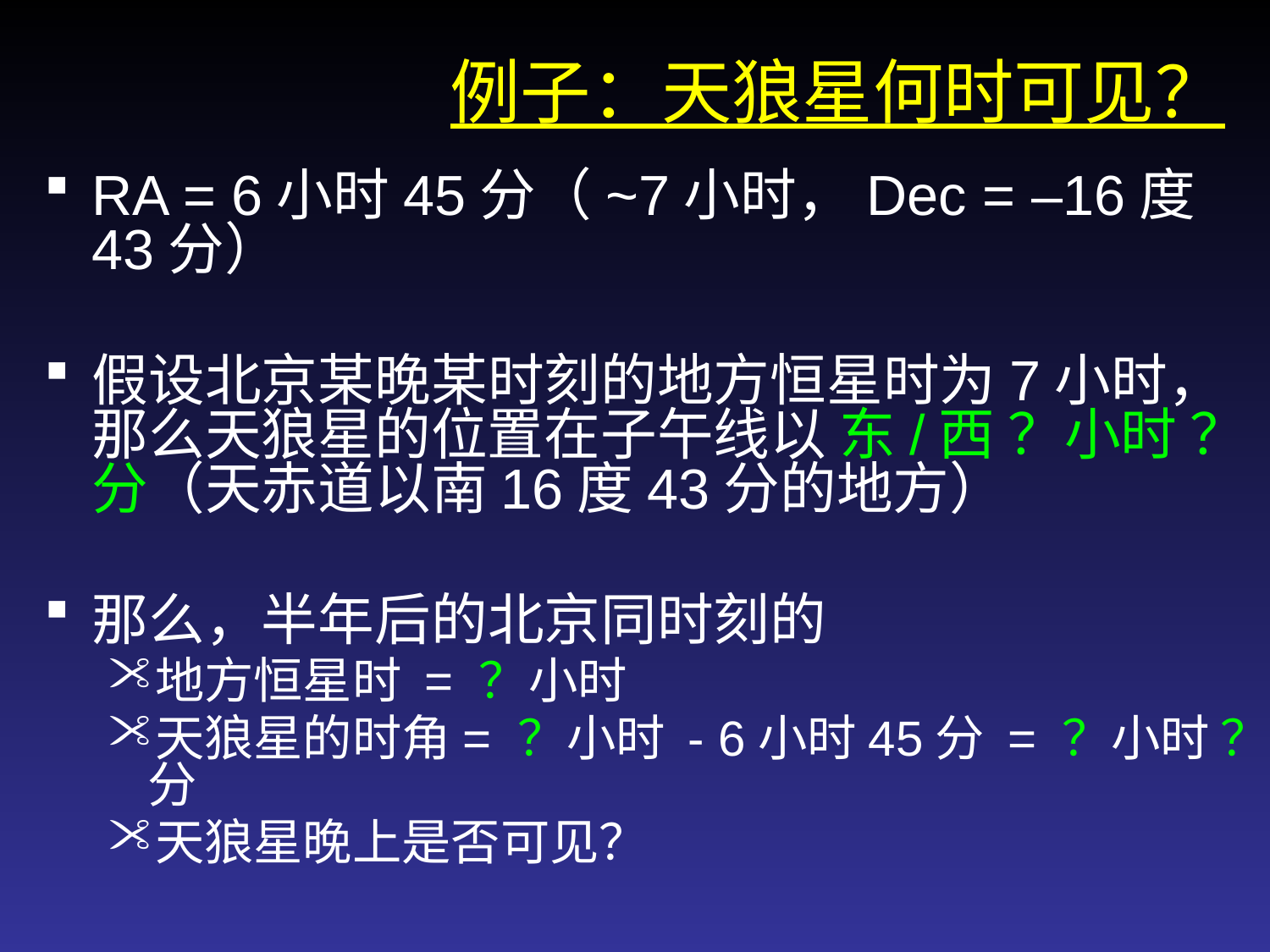

例子：天狼星何时可见？
RA = 6小时45分（~7小时，Dec = –16度43分）

假设北京某晚某时刻的地方恒星时为7小时，那么天狼星的位置在子午线以 东/西 ？小时 ？分（天赤道以南16度43分的地方）

那么，半年后的北京同时刻的
地方恒星时 = ？小时
天狼星的时角= ？小时 - 6小时45分 = ？小时 ？分
天狼星晚上是否可见？